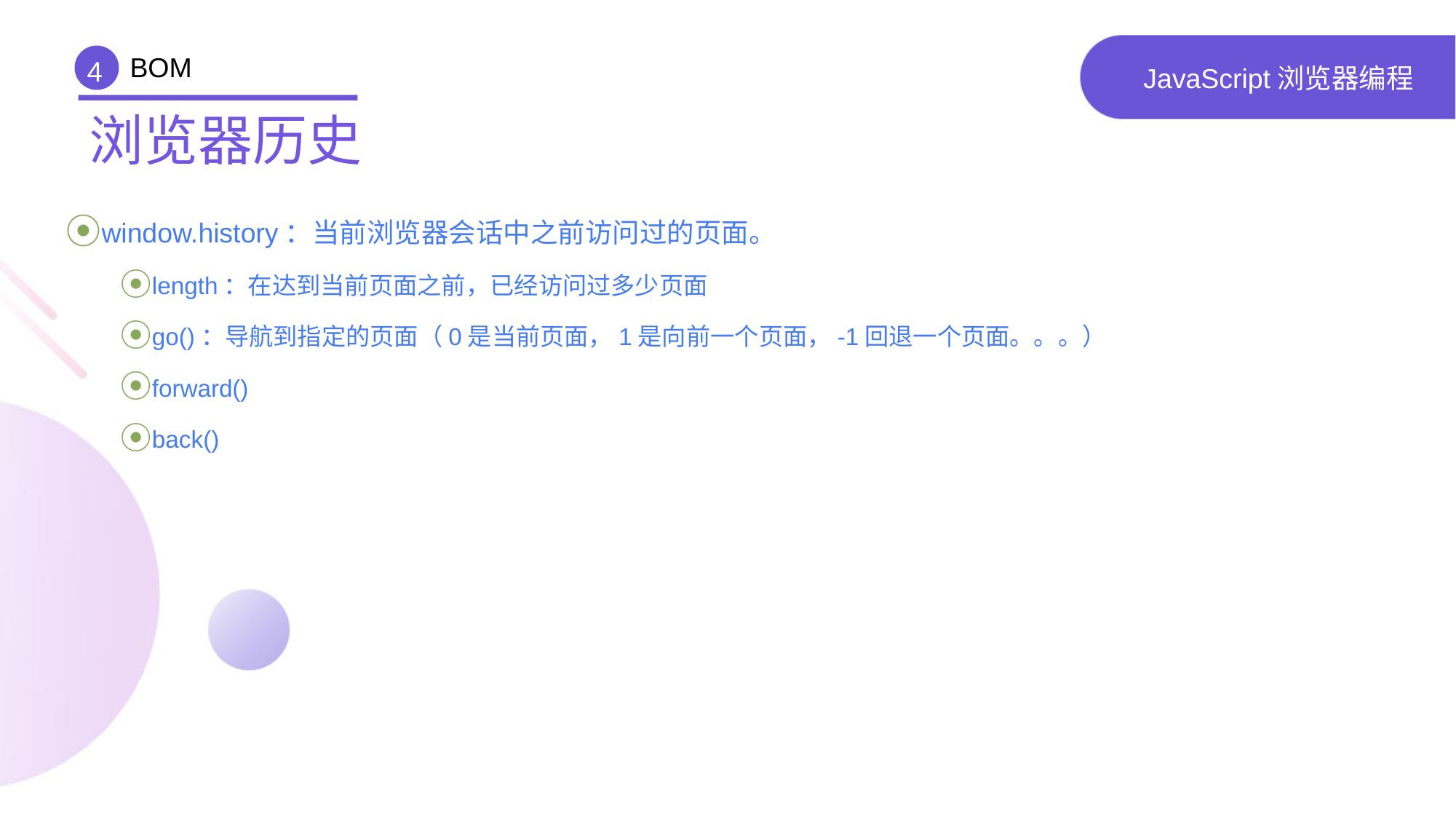

BOM
4
# JavaScript浏览器编程
浏览器历史
window.history：当前浏览器会话中之前访问过的页面。
length：在达到当前页面之前，已经访问过多少页面
go()：导航到指定的页面（0是当前页面，1是向前一个页面，-1回退一个页面。。。）
forward()
back()